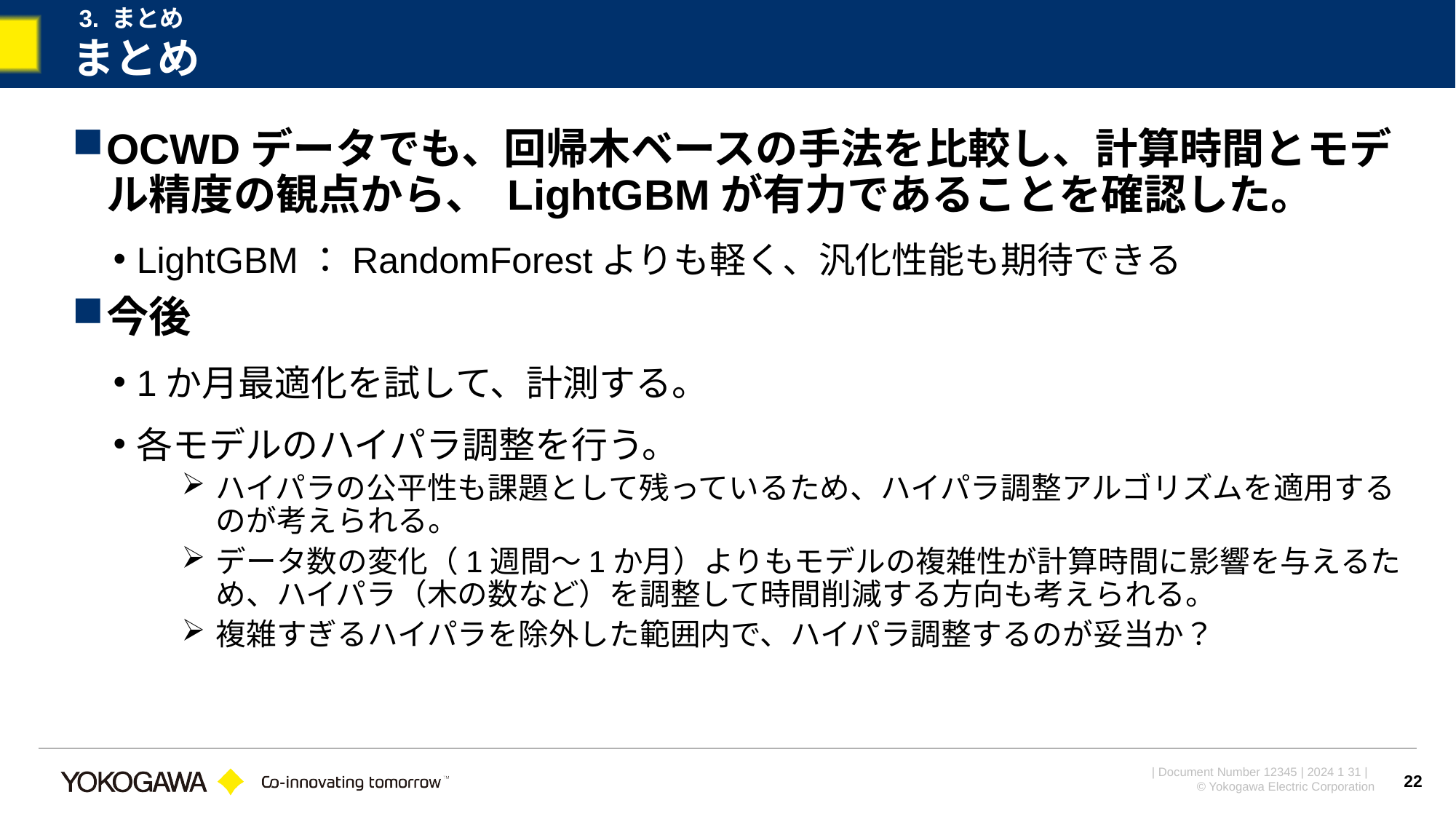

3. まとめ
# まとめ
OCWDデータでも、回帰木ベースの手法を比較し、計算時間とモデル精度の観点から、 LightGBMが有力であることを確認した。
LightGBM：RandomForestよりも軽く、汎化性能も期待できる
今後
1か月最適化を試して、計測する。
各モデルのハイパラ調整を行う。
ハイパラの公平性も課題として残っているため、ハイパラ調整アルゴリズムを適用するのが考えられる。
データ数の変化（1週間～1か月）よりもモデルの複雑性が計算時間に影響を与えるため、ハイパラ（木の数など）を調整して時間削減する方向も考えられる。
複雑すぎるハイパラを除外した範囲内で、ハイパラ調整するのが妥当か？
22